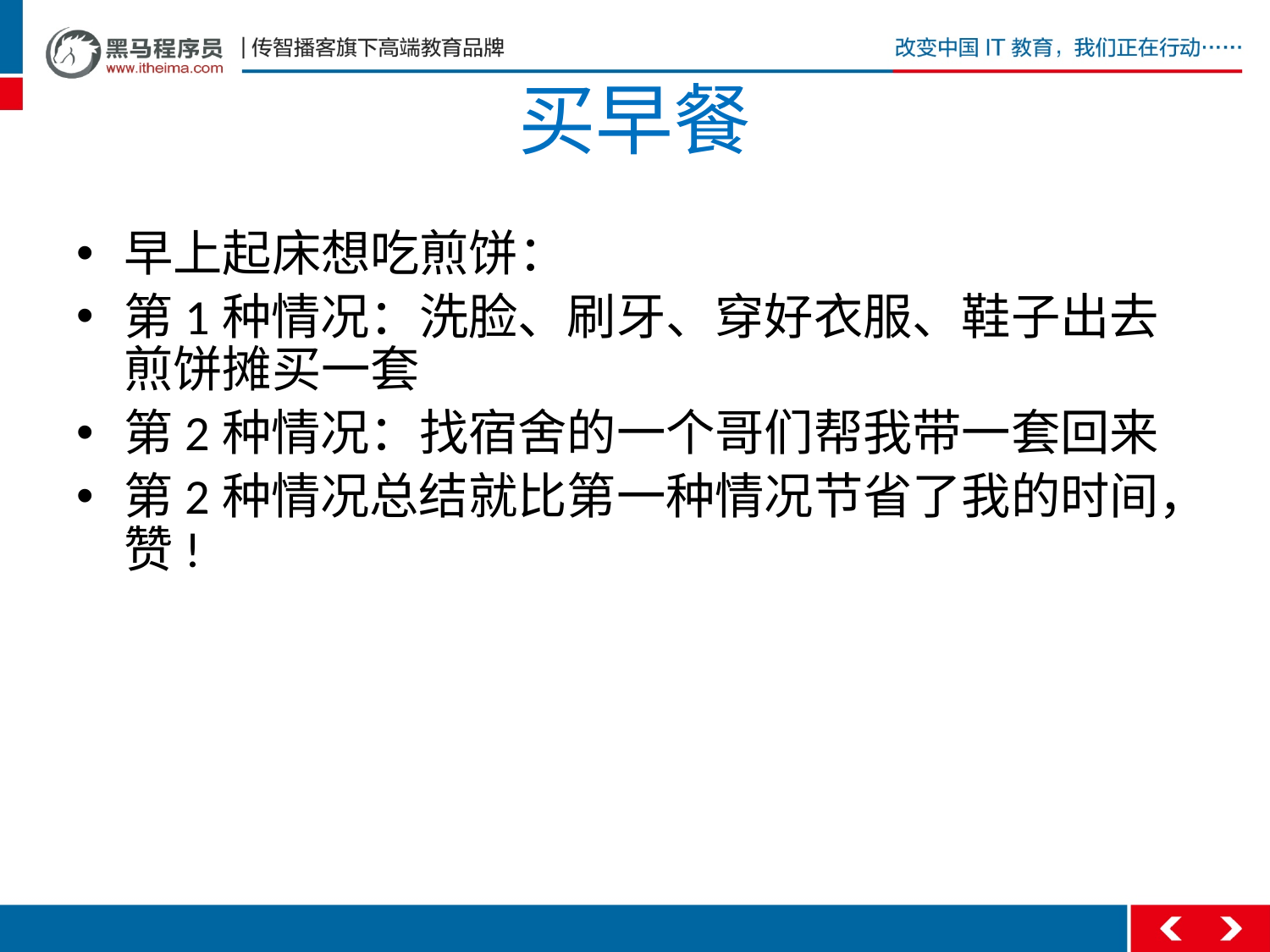

# 买早餐
早上起床想吃煎饼：
第1种情况：洗脸、刷牙、穿好衣服、鞋子出去煎饼摊买一套
第2种情况：找宿舍的一个哥们帮我带一套回来
第2种情况总结就比第一种情况节省了我的时间，赞!